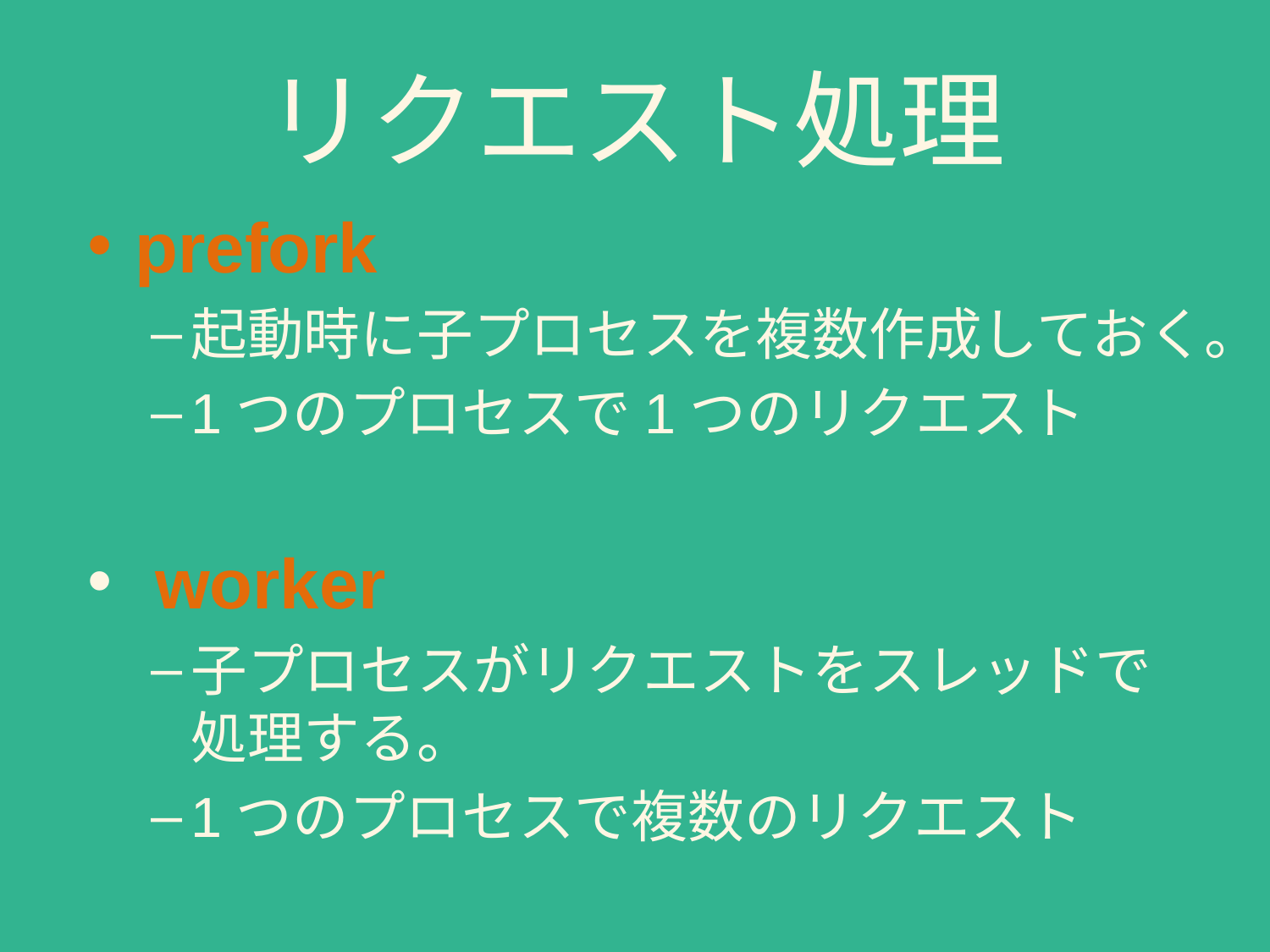

# リクエスト処理
prefork
起動時に子プロセスを複数作成しておく。
1つのプロセスで1つのリクエスト

 worker
子プロセスがリクエストをスレッドで処理する。
1つのプロセスで複数のリクエスト